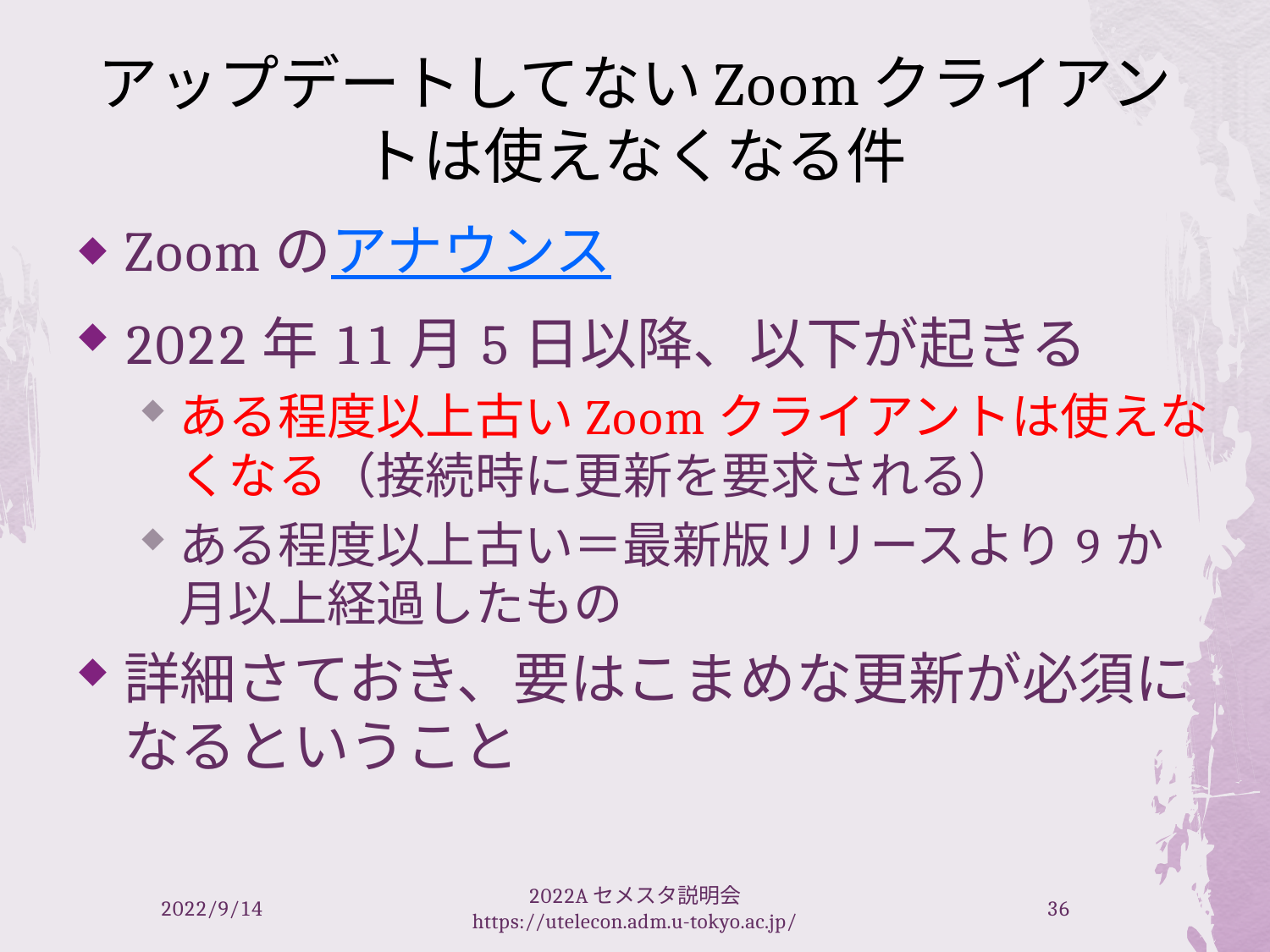

# アップデートしてないZoomクライアントは使えなくなる件
Zoomのアナウンス
2022年11月5日以降、以下が起きる
ある程度以上古いZoomクライアントは使えなくなる（接続時に更新を要求される）
ある程度以上古い＝最新版リリースより9か月以上経過したもの
詳細さておき、要はこまめな更新が必須になるということ
2022/9/14
2022Aセメスタ説明会 https://utelecon.adm.u-tokyo.ac.jp/
36